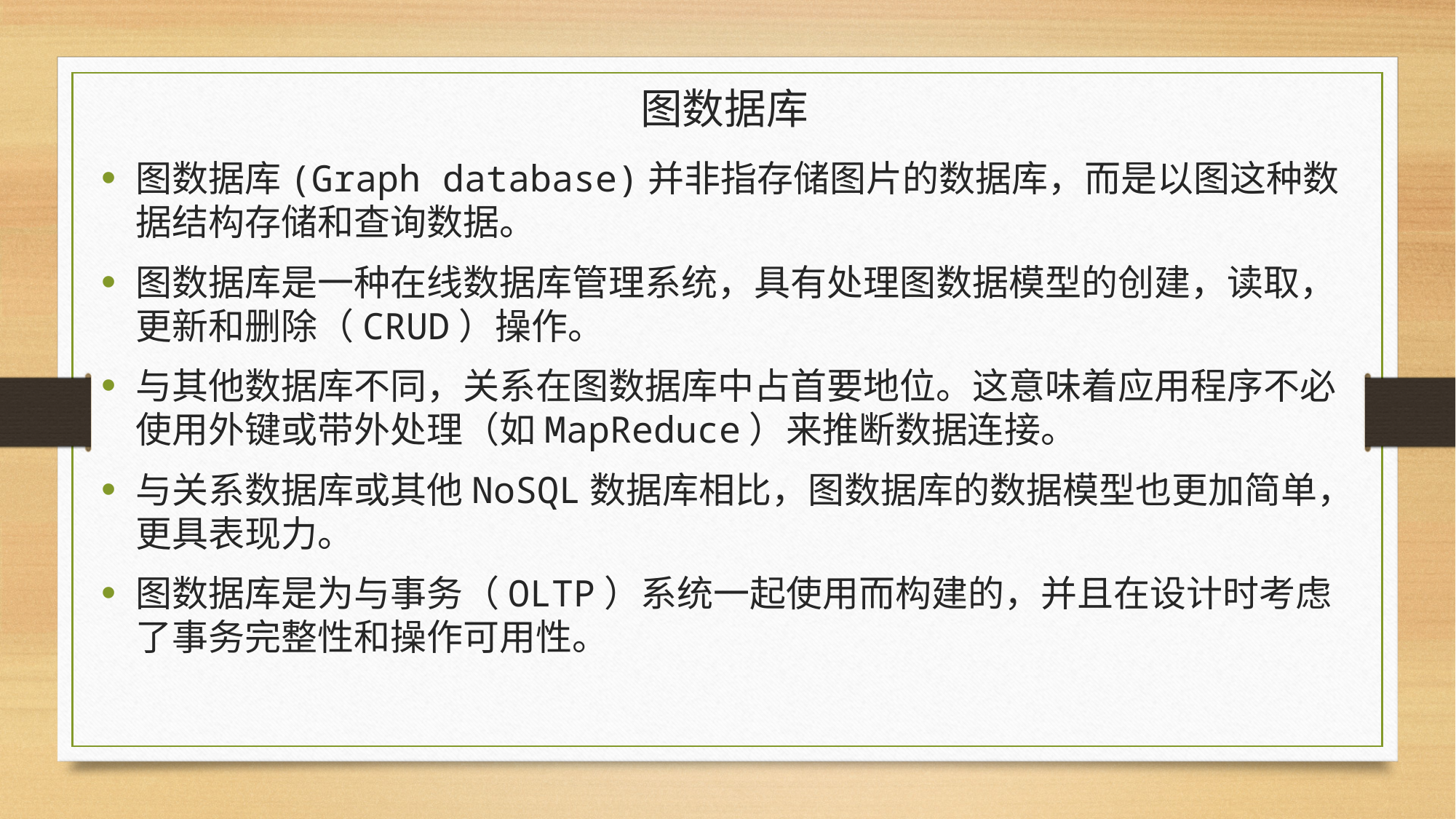

# 图数据库
图数据库(Graph database)并非指存储图片的数据库，而是以图这种数据结构存储和查询数据。
图数据库是一种在线数据库管理系统，具有处理图数据模型的创建，读取，更新和删除（CRUD）操作。
与其他数据库不同，关系在图数据库中占首要地位。这意味着应用程序不必使用外键或带外处理（如MapReduce）来推断数据连接。
与关系数据库或其他NoSQL数据库相比，图数据库的数据模型也更加简单，更具表现力。
图数据库是为与事务（OLTP）系统一起使用而构建的，并且在设计时考虑了事务完整性和操作可用性。